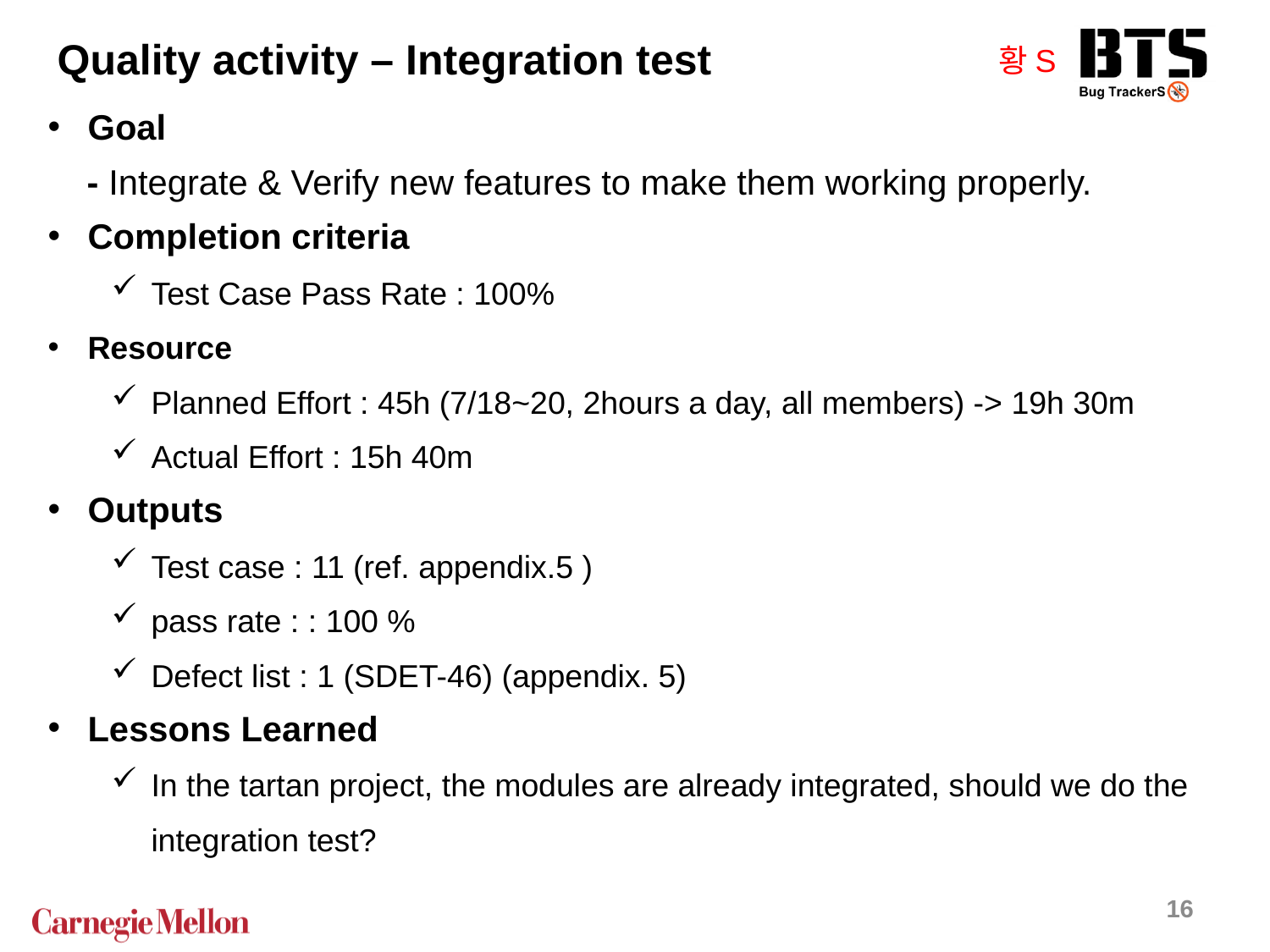

Quality activity – Integration test
황S
Goal
    - Integrate & Verify new features to make them working properly.
Completion criteria
Test Case Pass Rate : 100%
Resource
Planned Effort : 45h (7/18~20, 2hours a day, all members) -> 19h 30m
Actual Effort : 15h 40m
Outputs
Test case : 11 (ref. appendix.5 )
pass rate : : 100 %
Defect list : 1 (SDET-46) (appendix. 5)
Lessons Learned
In the tartan project, the modules are already integrated, should we do the integration test?
16